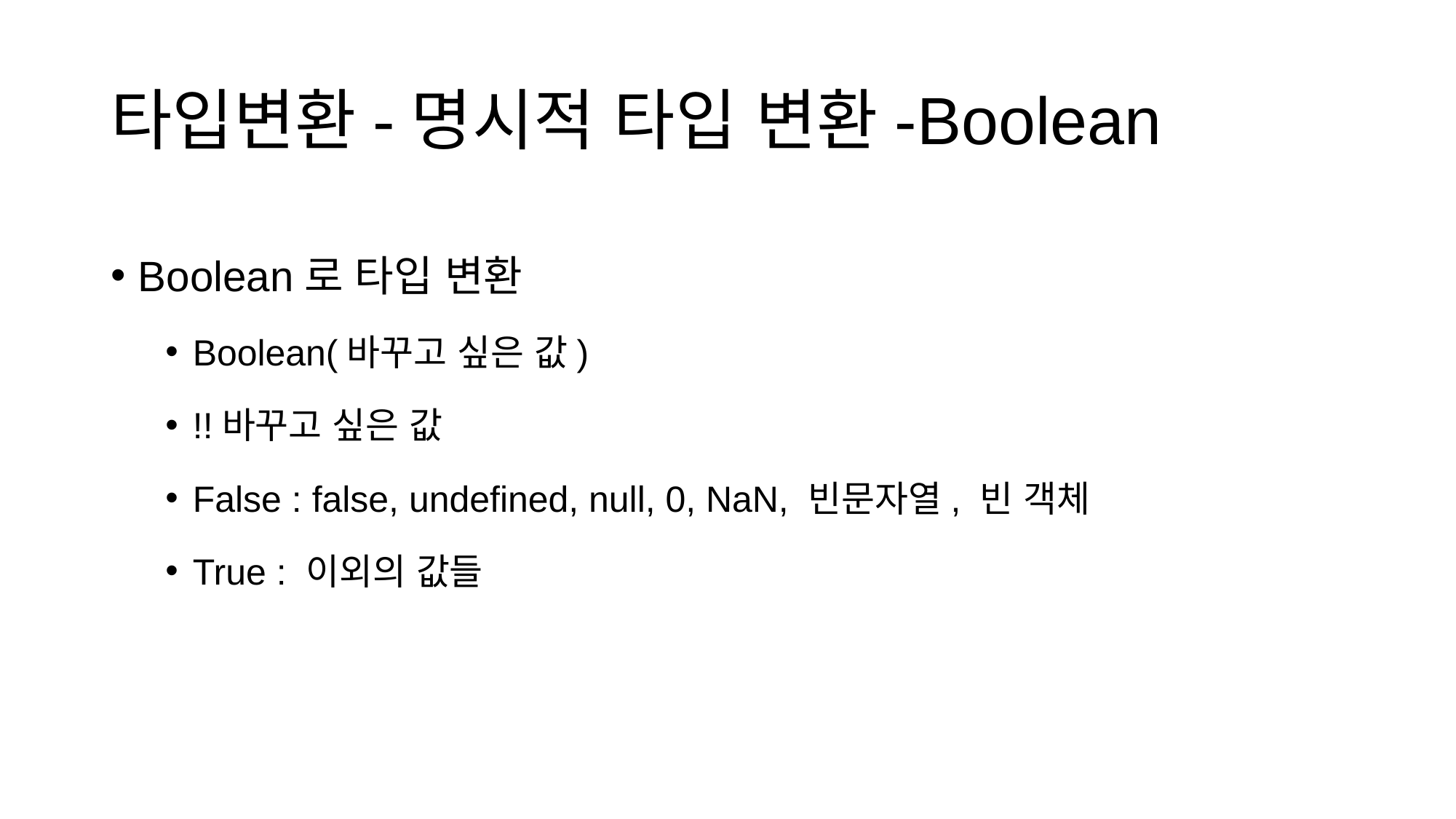

# 타입변환-명시적 타입 변환-Boolean
Boolean로 타입 변환
Boolean(바꾸고 싶은 값)
!!바꾸고 싶은 값
False : false, undefined, null, 0, NaN, 빈문자열, 빈 객체
True : 이외의 값들